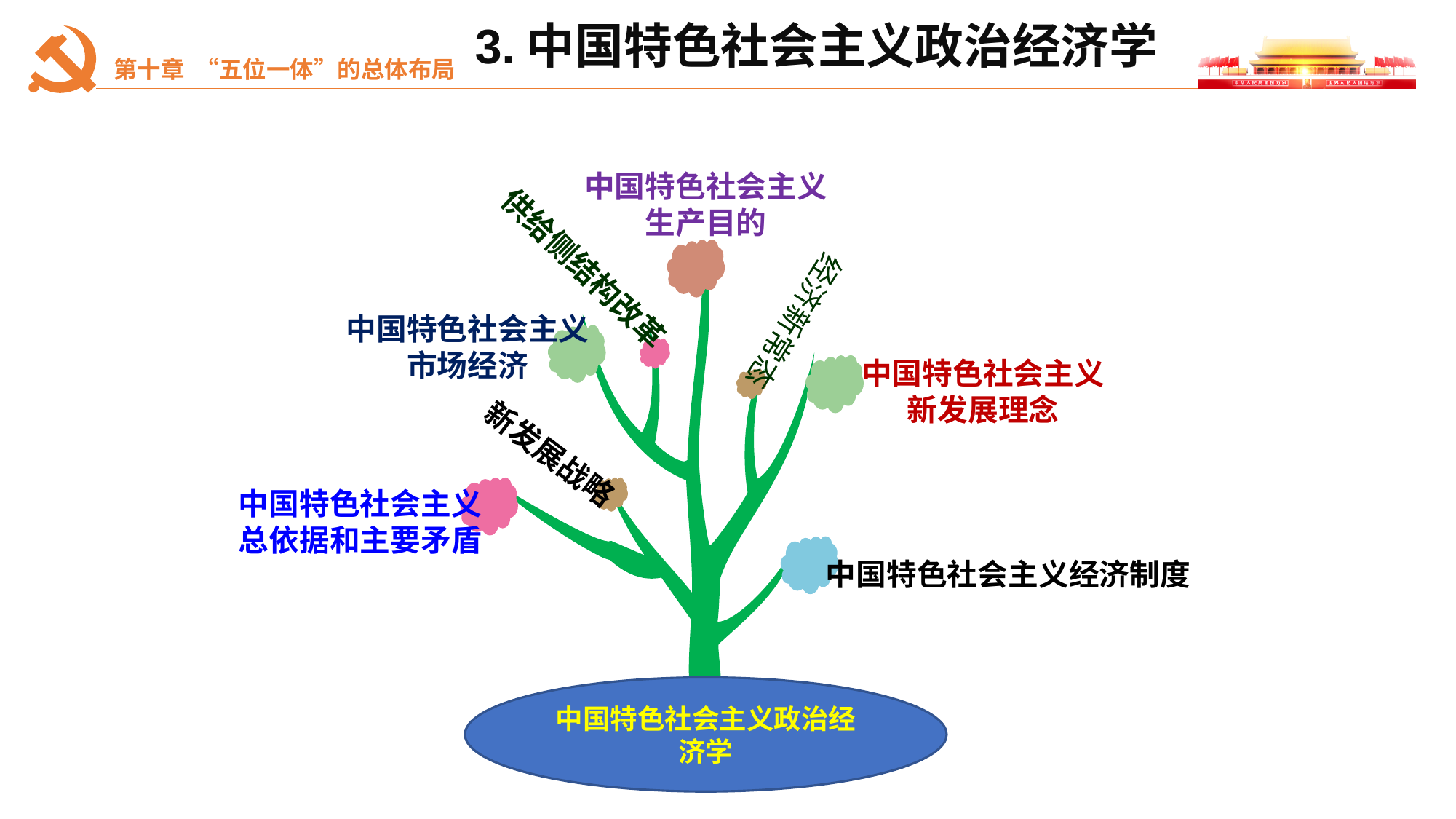

3.中国特色社会主义政治经济学
中国特色社会主义
生产目的
供给侧结构改革
经济新常态

中国特色社会主义
市场经济

中国特色社会主义
新发展理念

新发展战略
中国特色社会主义
总依据和主要矛盾

中国特色社会主义经济制度

中国特色社会主义政治经济学